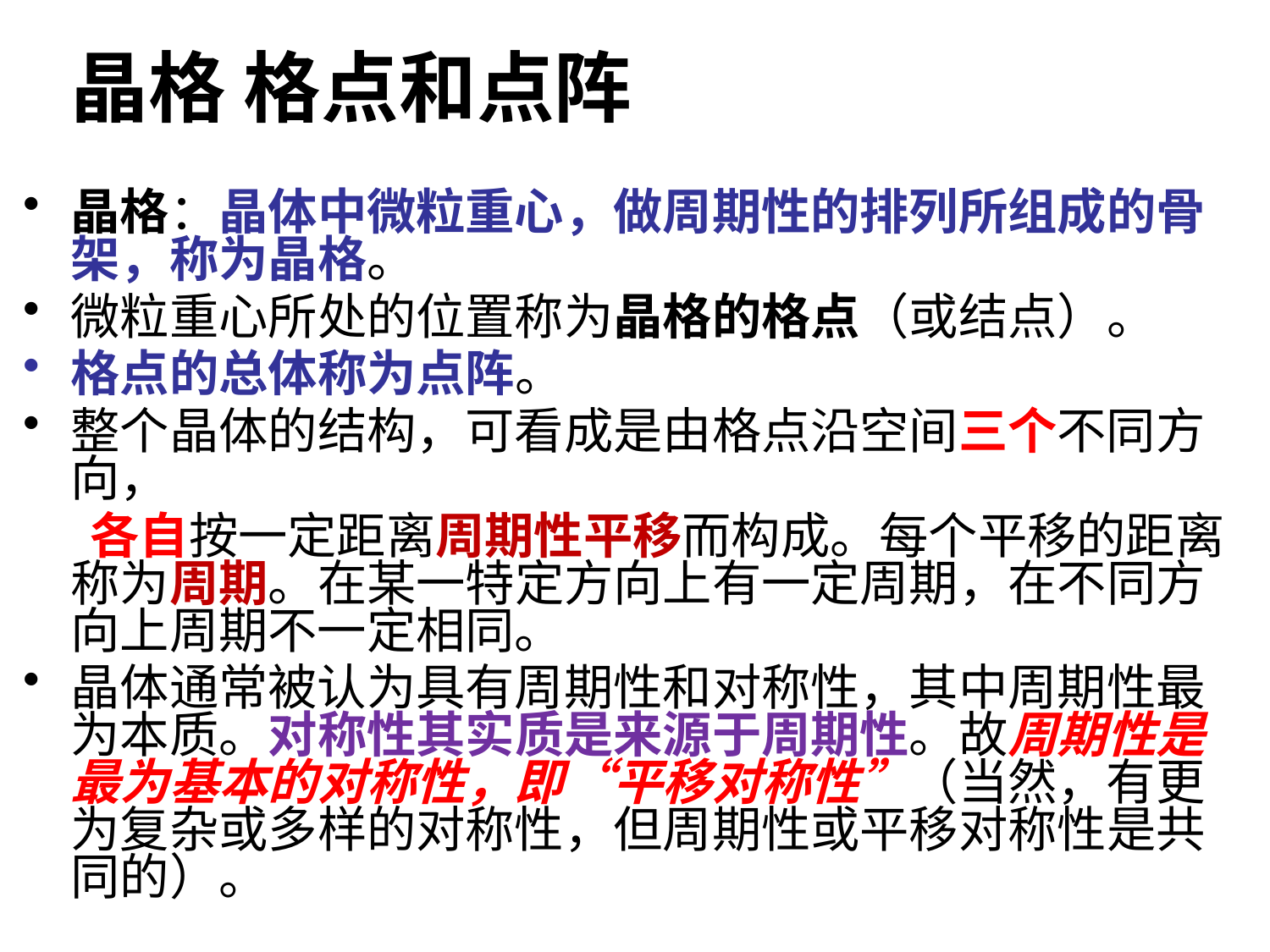

# 晶格 格点和点阵

晶格：晶体中微粒重心，做周期性的排列所组成的骨架，称为晶格。
微粒重心所处的位置称为晶格的格点（或结点）。
格点的总体称为点阵。
整个晶体的结构，可看成是由格点沿空间三个不同方向，
     各自按一定距离周期性平移而构成。每个平移的距离称为周期。在某一特定方向上有一定周期，在不同方向上周期不一定相同。
晶体通常被认为具有周期性和对称性，其中周期性最为本质。对称性其实质是来源于周期性。故周期性是最为基本的对称性，即“平移对称性”（当然，有更为复杂或多样的对称性，但周期性或平移对称性是共同的）。